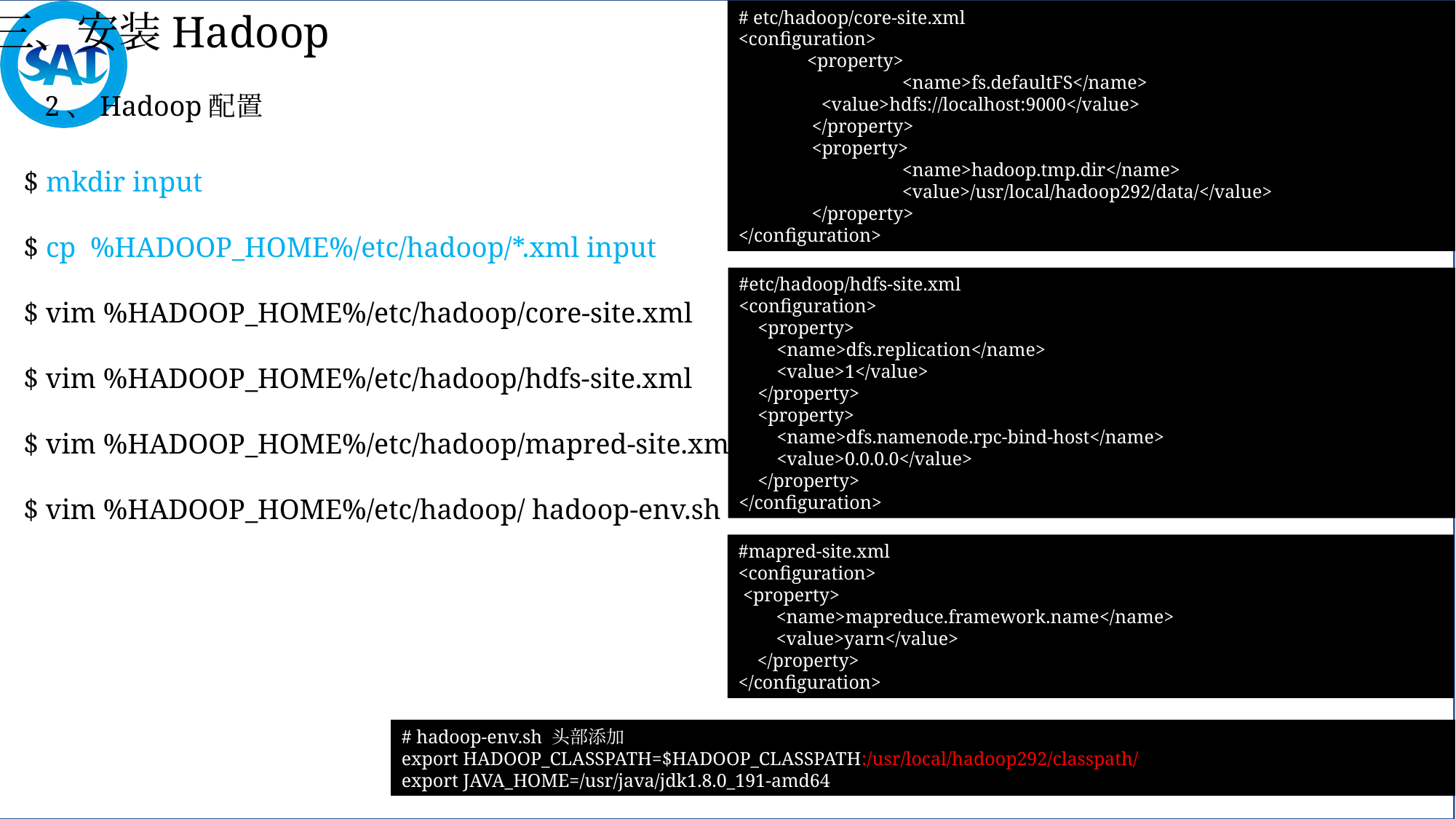

三、安装Hadoop
# etc/hadoop/core-site.xml
<configuration>
   <property>
   	<name>fs.defaultFS</name>
      <value>hdfs://localhost:9000</value>
    </property>
    <property>
	<name>hadoop.tmp.dir</name>
	<value>/usr/local/hadoop292/data/</value>
    </property>
</configuration>
2、Hadoop配置
$ mkdir input

$ cp  %HADOOP_HOME%/etc/hadoop/*.xml input

$ vim %HADOOP_HOME%/etc/hadoop/core-site.xml

$ vim %HADOOP_HOME%/etc/hadoop/hdfs-site.xml

$ vim %HADOOP_HOME%/etc/hadoop/mapred-site.xml

$ vim %HADOOP_HOME%/etc/hadoop/ hadoop-env.sh
#etc/hadoop/hdfs-site.xml
<configuration>
    <property>
        <name>dfs.replication</name>
        <value>1</value>
    </property>
    <property>
        <name>dfs.namenode.rpc-bind-host</name>
        <value>0.0.0.0</value>
    </property>
</configuration>
#mapred-site.xml
<configuration>
 <property>
        <name>mapreduce.framework.name</name>
        <value>yarn</value>
    </property>
</configuration>
# hadoop-env.sh 头部添加
export HADOOP_CLASSPATH=$HADOOP_CLASSPATH:/usr/local/hadoop292/classpath/
export JAVA_HOME=/usr/java/jdk1.8.0_191-amd64